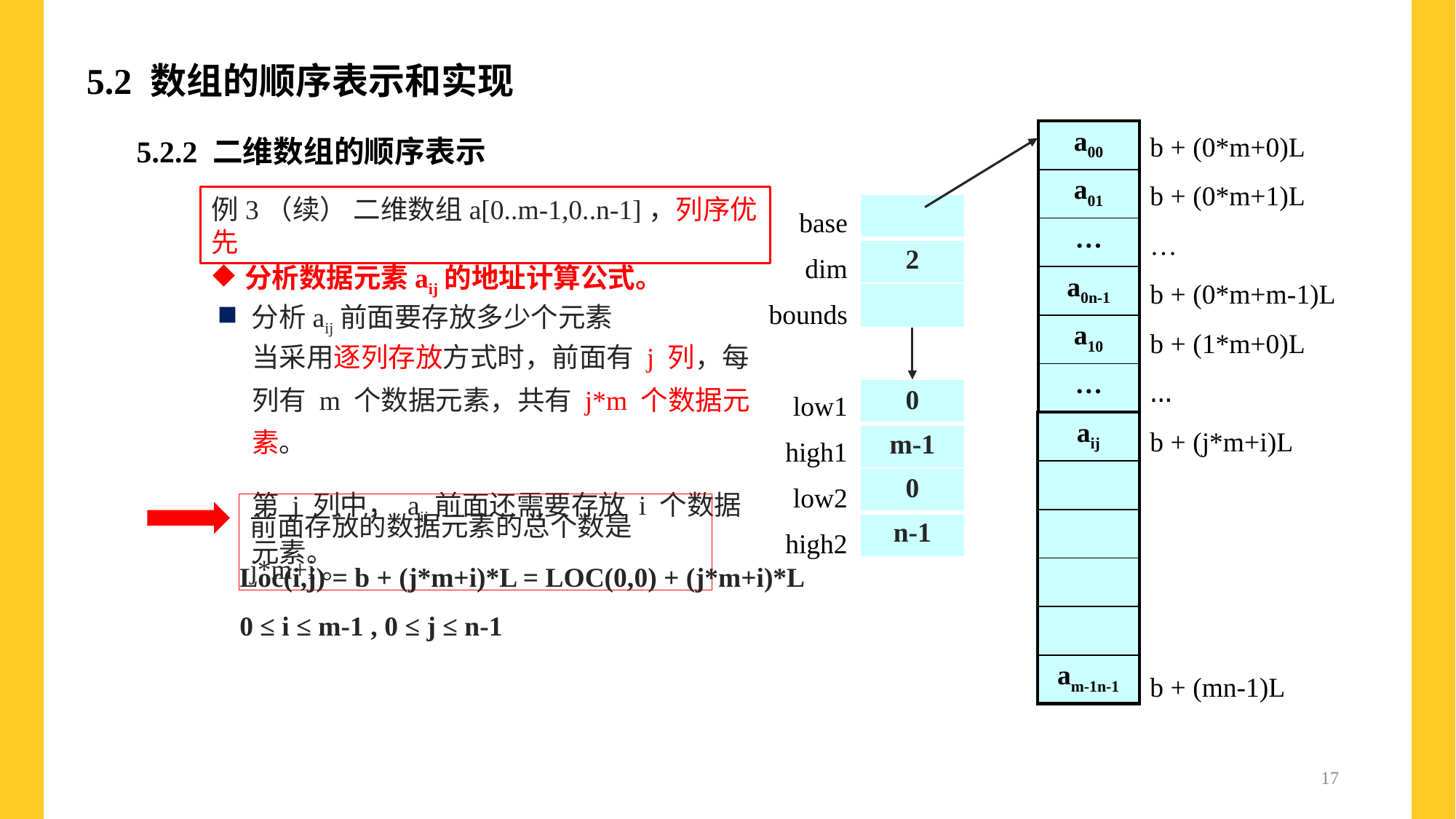

# 5.2 数组的顺序表示和实现
b + (0*m+0)L
b + (0*m+1)L
…
b + (0*m+m-1)L
b + (1*m+0)L
…
b + (j*m+i)L

b + (mn-1)L
5.2.2 二维数组的顺序表示
| a00 |
| --- |
| a01 |
| … |
| a0n-1 |
| a10 |
| … |
例3（续） 二维数组a[0..m-1,0..n-1]，列序优先
base
dim
bounds

low1
high1
low2
high2
|  |
| --- |
| 2 |
|  |
分析数据元素aij的地址计算公式。
分析aij前面要存放多少个元素
当采用逐列存放方式时，前面有 j 列，每
列有 m 个数据元素，共有 j*m 个数据元素。

第 j 列中， aij前面还需要存放 i 个数据元素。
| 0 |
| --- |
| m-1 |
| aij |
| --- |
|  |
|  |
|  |
|  |
| am-1n-1 |
| 0 |
| --- |
| n-1 |
前面存放的数据元素的总个数是j*m+i。

Loc(i,j) = b + (j*m+i)*L = LOC(0,0) + (j*m+i)*L
0 ≤ i ≤ m-1 , 0 ≤ j ≤ n-1
17